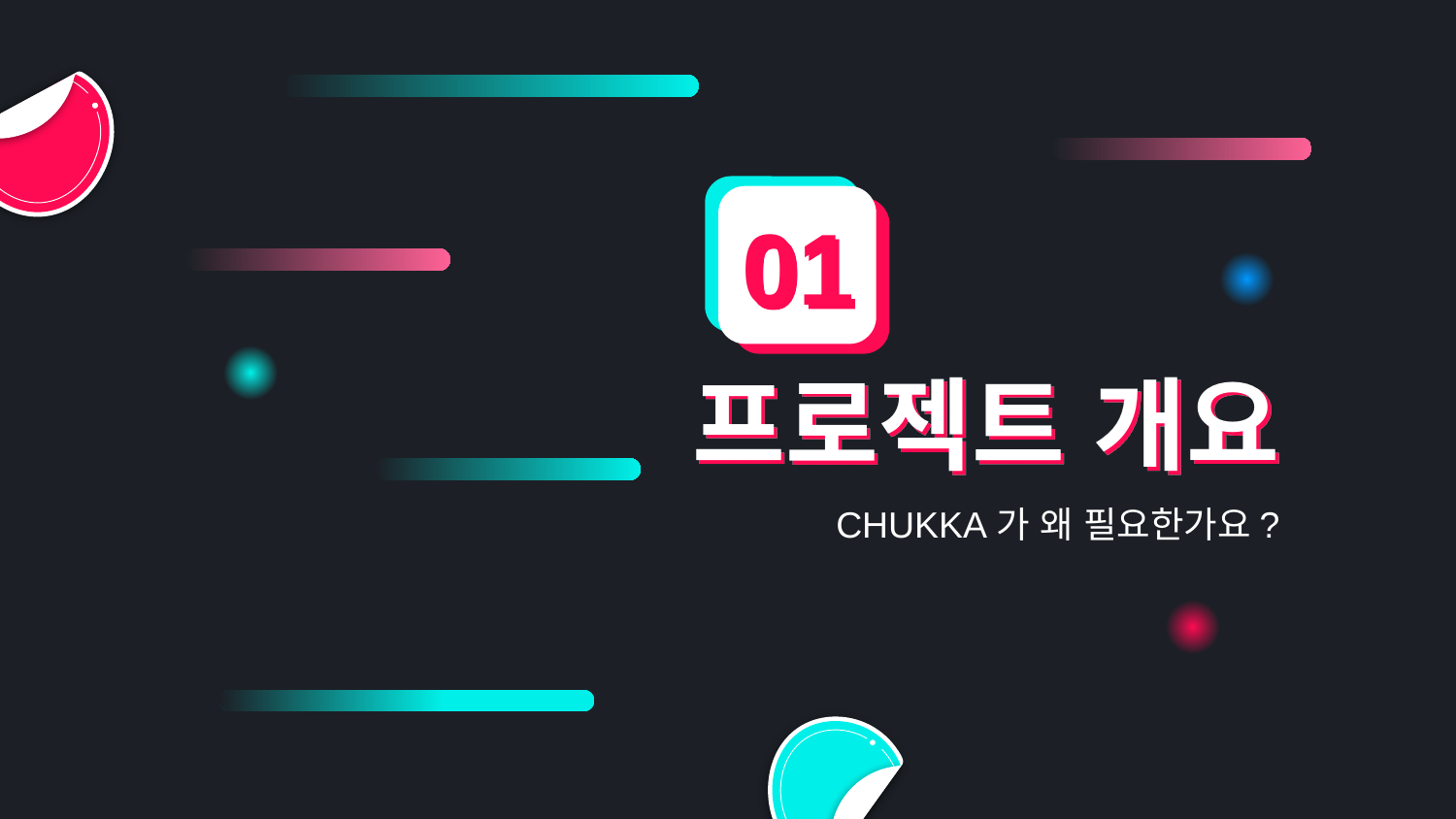

01

# 프로젝트 개요

CHUKKA가 왜 필요한가요?